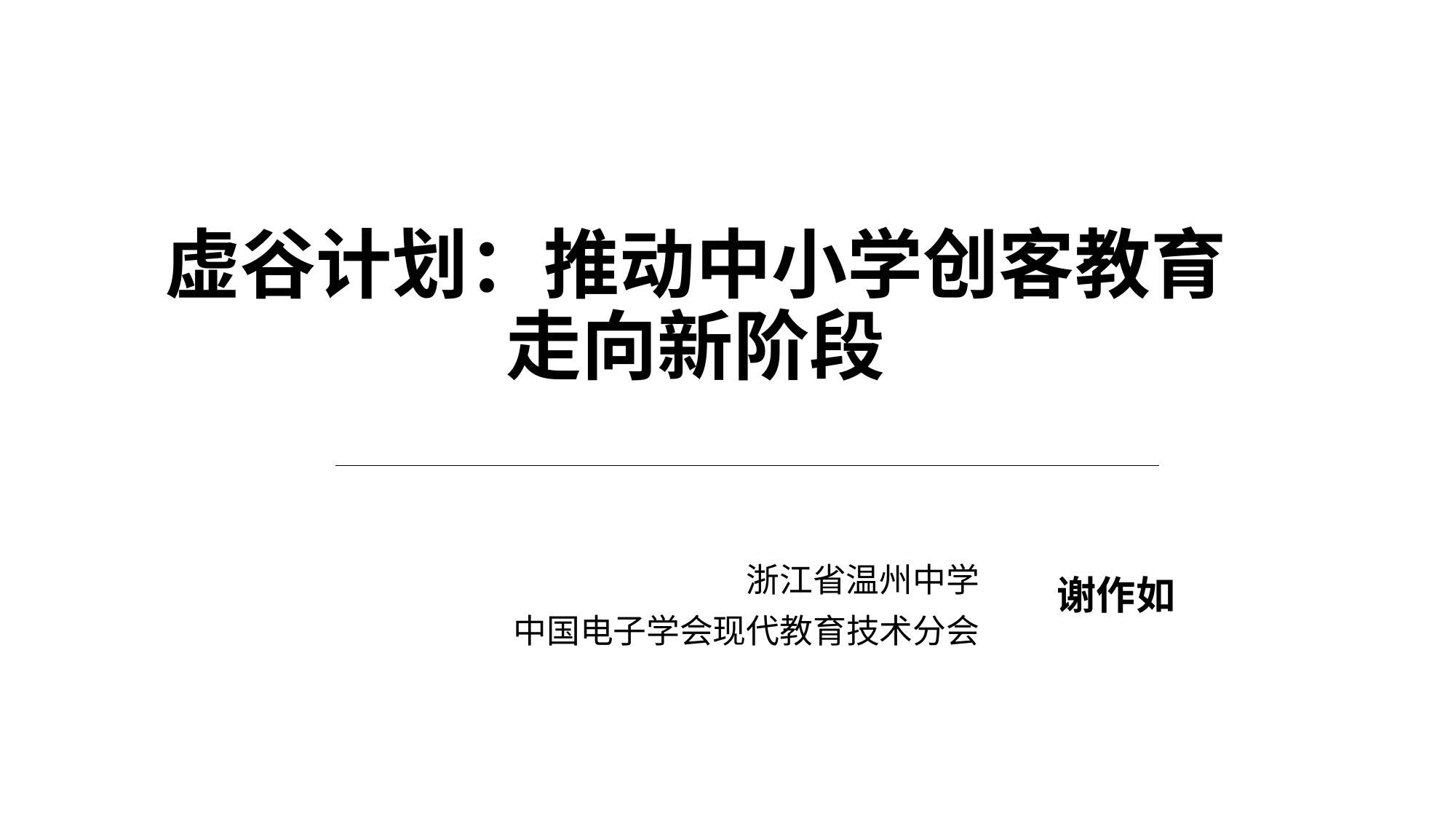

# 虚谷计划：推动中小学创客教育走向新阶段
浙江省温州中学
中国电子学会现代教育技术分会

谢作如